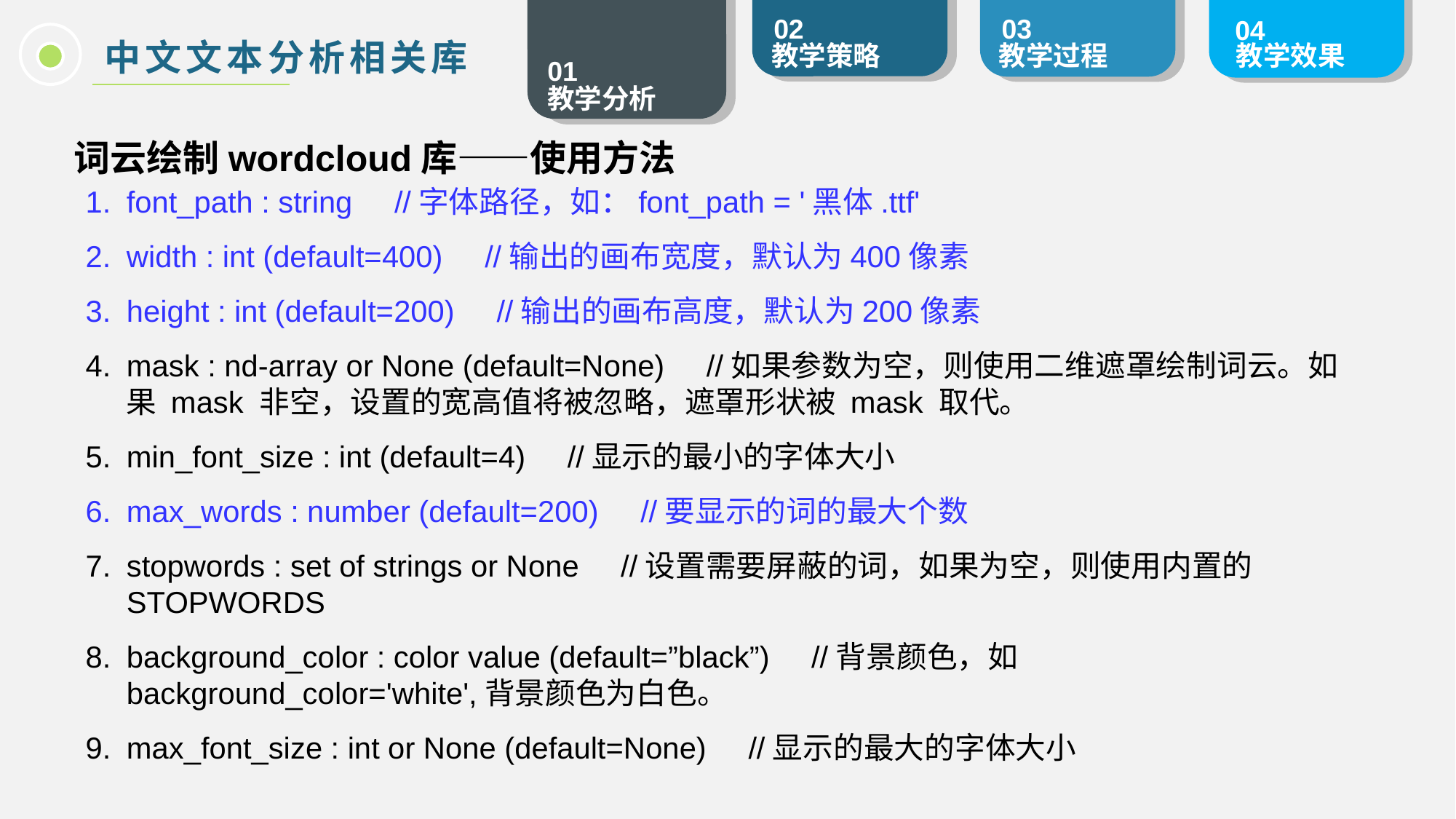

中文文本分析相关库
词云绘制wordcloud库——使用方法
font_path : string     //字体路径，如：font_path = '黑体.ttf'
width : int (default=400)     //输出的画布宽度，默认为400像素
height : int (default=200)     //输出的画布高度，默认为200像素
mask : nd-array or None (default=None)     //如果参数为空，则使用二维遮罩绘制词云。如果 mask 非空，设置的宽高值将被忽略，遮罩形状被 mask 取代。
min_font_size : int (default=4)     //显示的最小的字体大小
max_words : number (default=200)     //要显示的词的最大个数
stopwords : set of strings or None     //设置需要屏蔽的词，如果为空，则使用内置的STOPWORDS
background_color : color value (default=”black”)     //背景颜色，如background_color='white',背景颜色为白色。
max_font_size : int or None (default=None)     //显示的最大的字体大小